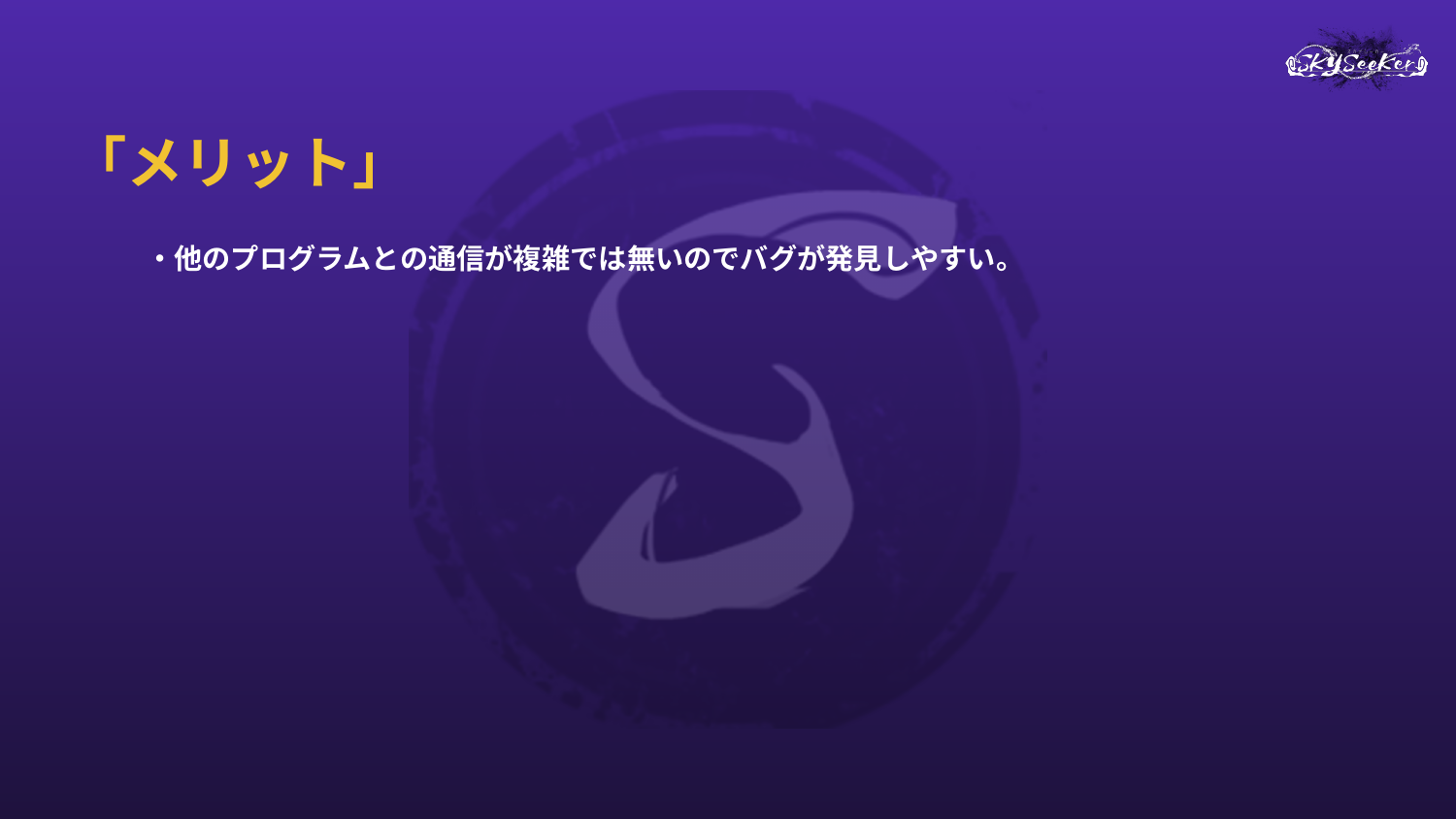

# 「メリット」
・他のプログラムとの通信が複雑では無いのでバグが発見しやすい。